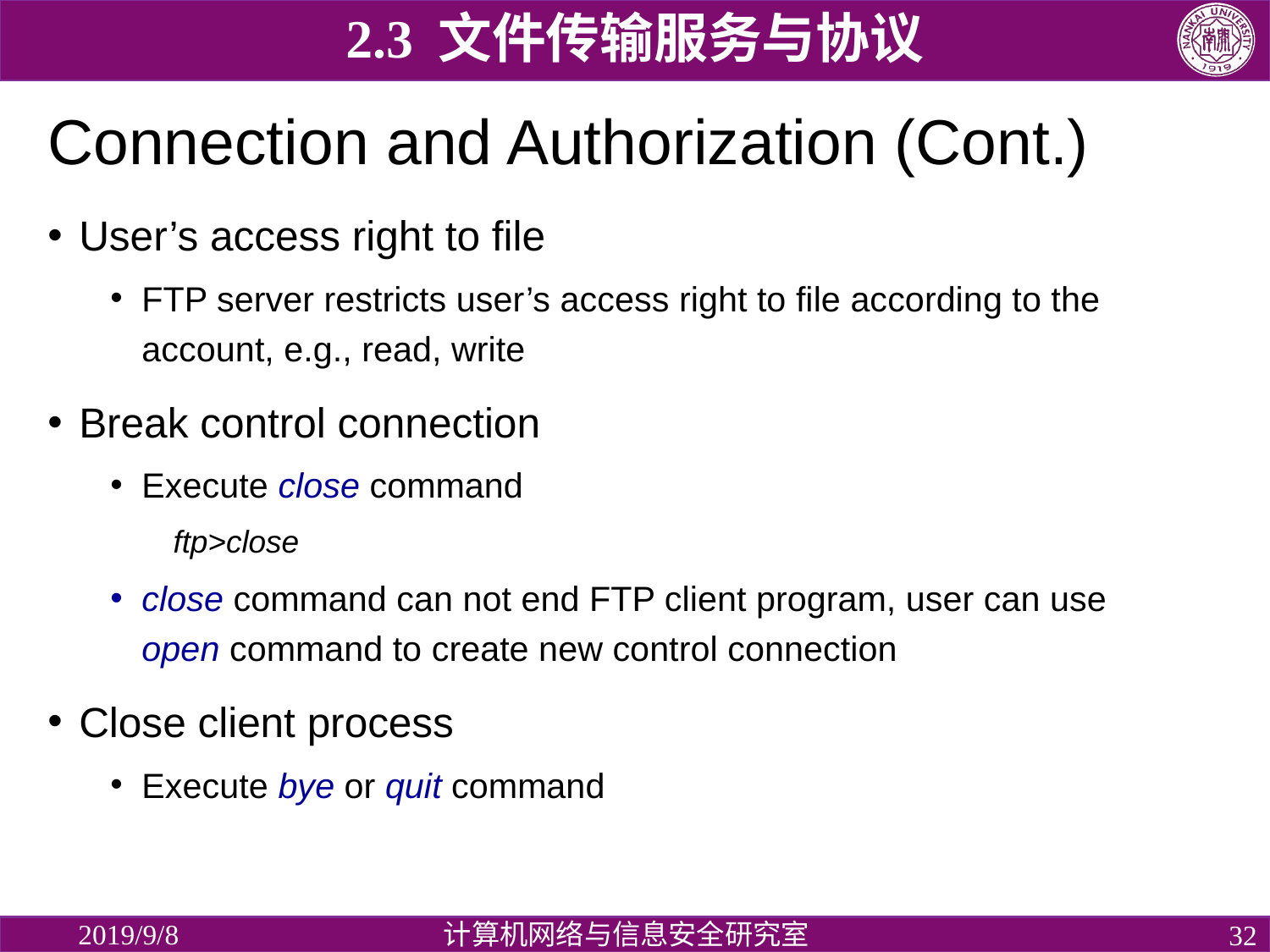

2.3 文件传输服务与协议
# Connection and Authorization (Cont.)
User’s access right to file
FTP server restricts user’s access right to file according to the account, e.g., read, write
Break control connection
Execute close command
ftp>close
close command can not end FTP client program, user can use open command to create new control connection
Close client process
Execute bye or quit command